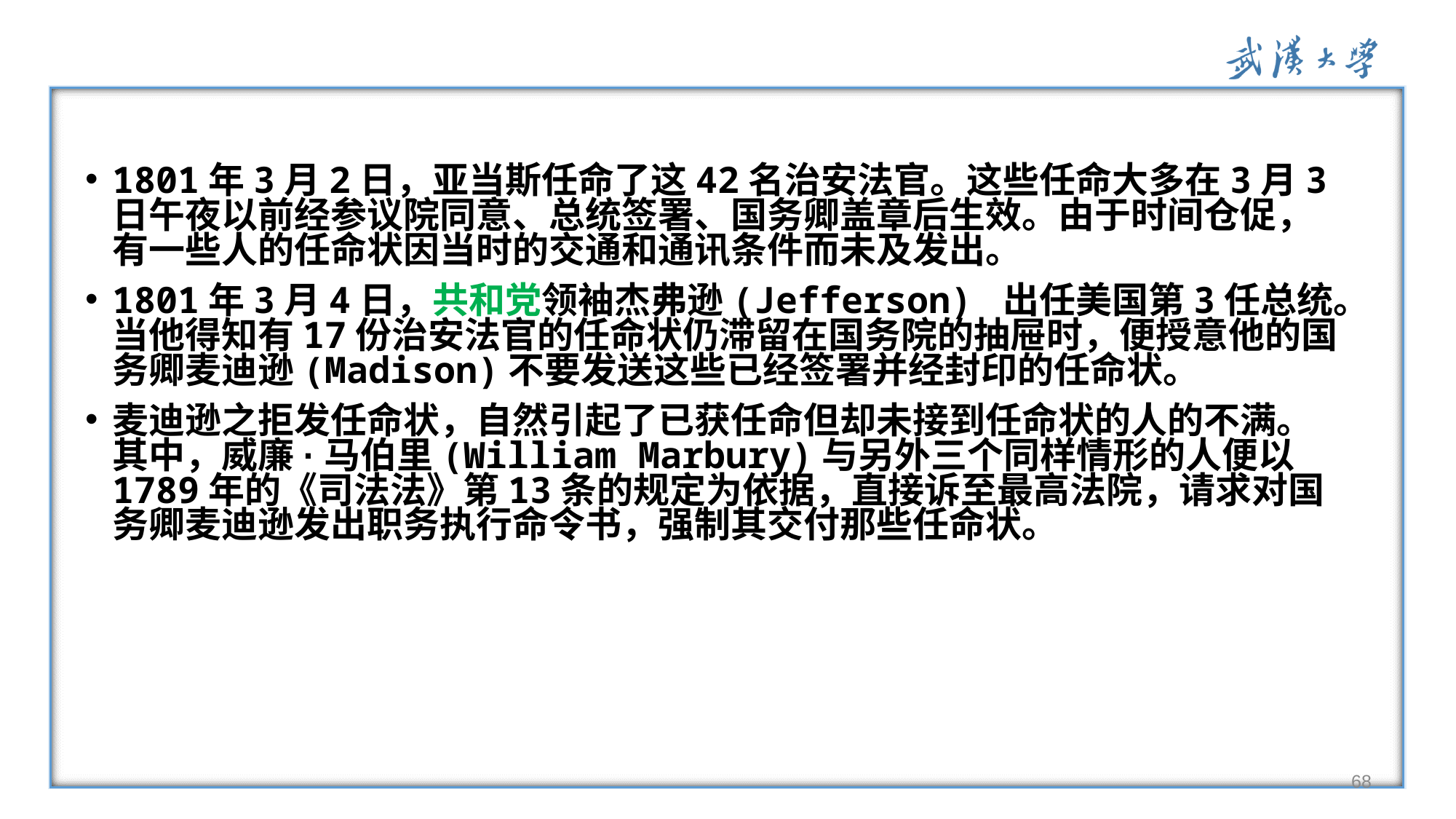

1801年3月2日，亚当斯任命了这42名治安法官。这些任命大多在3月3日午夜以前经参议院同意、总统签署、国务卿盖章后生效。由于时间仓促，有一些人的任命状因当时的交通和通讯条件而未及发出。
1801年3月4日，共和党领袖杰弗逊(Jefferson) 出任美国第3任总统。当他得知有17份治安法官的任命状仍滞留在国务院的抽屉时，便授意他的国务卿麦迪逊(Madison)不要发送这些已经签署并经封印的任命状。
麦迪逊之拒发任命状，自然引起了已获任命但却未接到任命状的人的不满。其中，威廉·马伯里(William Marbury)与另外三个同样情形的人便以1789年的《司法法》第13条的规定为依据，直接诉至最高法院，请求对国务卿麦迪逊发出职务执行命令书，强制其交付那些任命状。
68